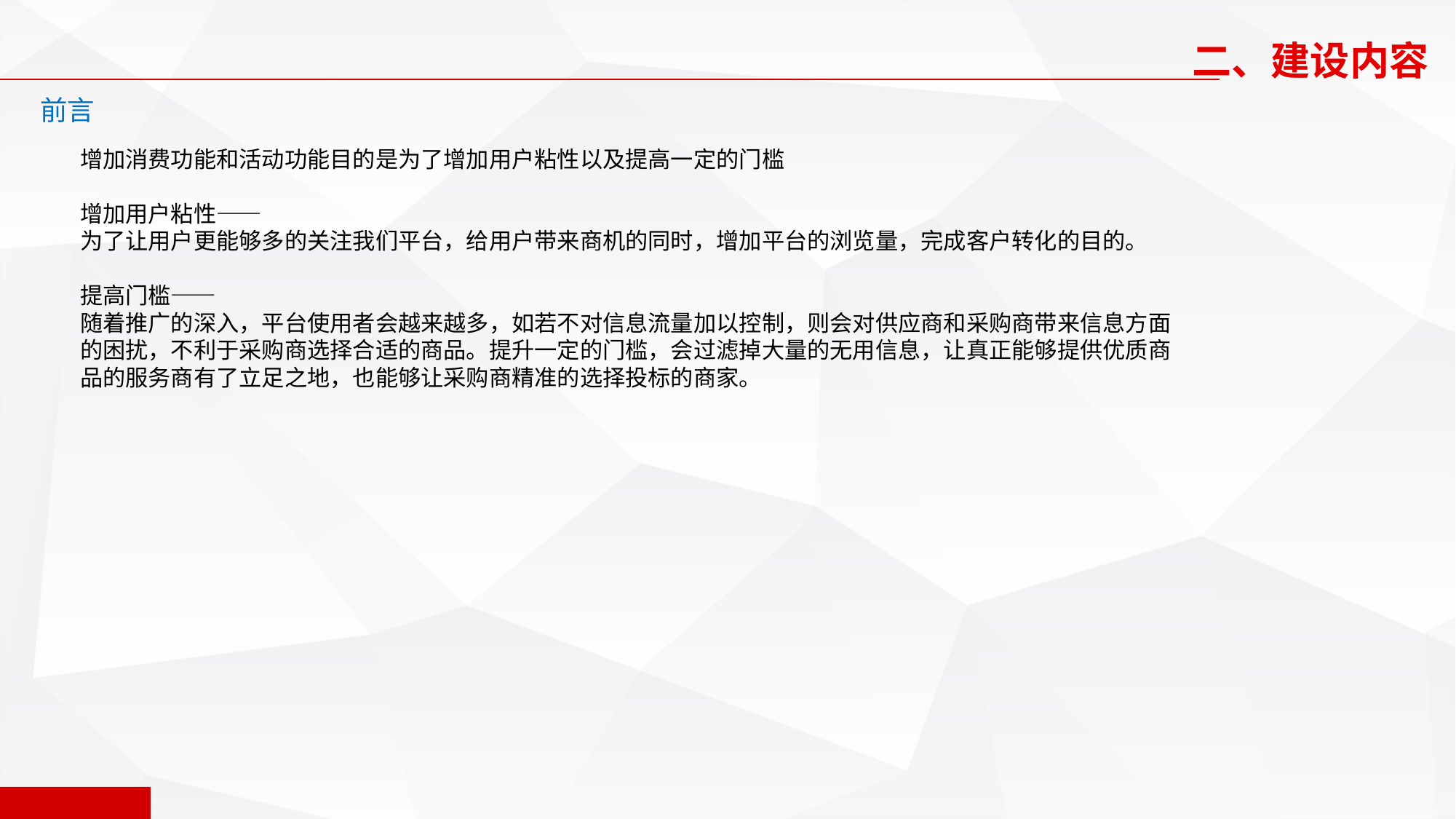

二、建设内容
前言
增加消费功能和活动功能目的是为了增加用户粘性以及提高一定的门槛

增加用户粘性——
为了让用户更能够多的关注我们平台，给用户带来商机的同时，增加平台的浏览量，完成客户转化的目的。

提高门槛——
随着推广的深入，平台使用者会越来越多，如若不对信息流量加以控制，则会对供应商和采购商带来信息方面的困扰，不利于采购商选择合适的商品。提升一定的门槛，会过滤掉大量的无用信息，让真正能够提供优质商品的服务商有了立足之地，也能够让采购商精准的选择投标的商家。